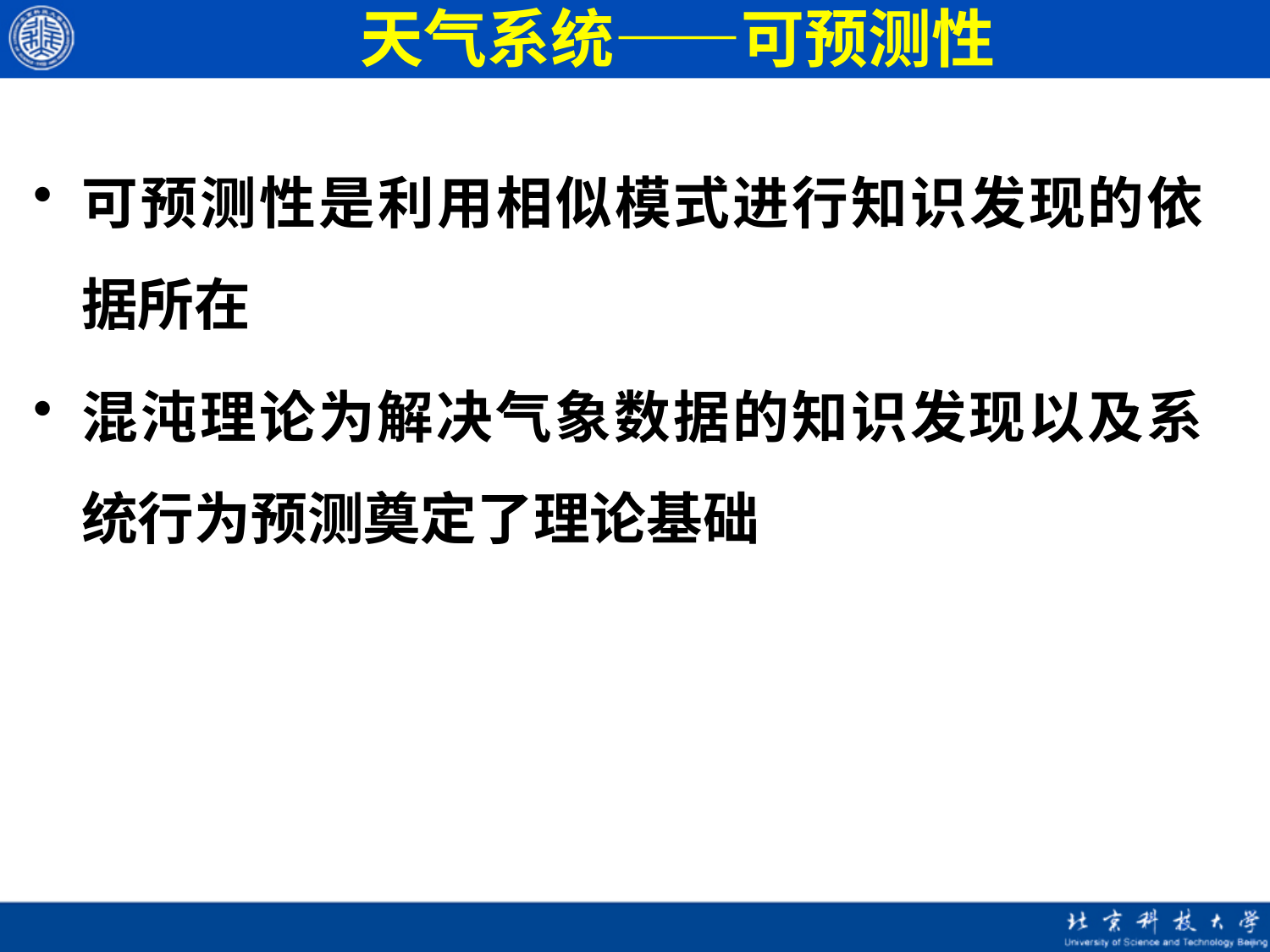

# 天气系统——可预测性
可预测性是利用相似模式进行知识发现的依据所在
混沌理论为解决气象数据的知识发现以及系统行为预测奠定了理论基础